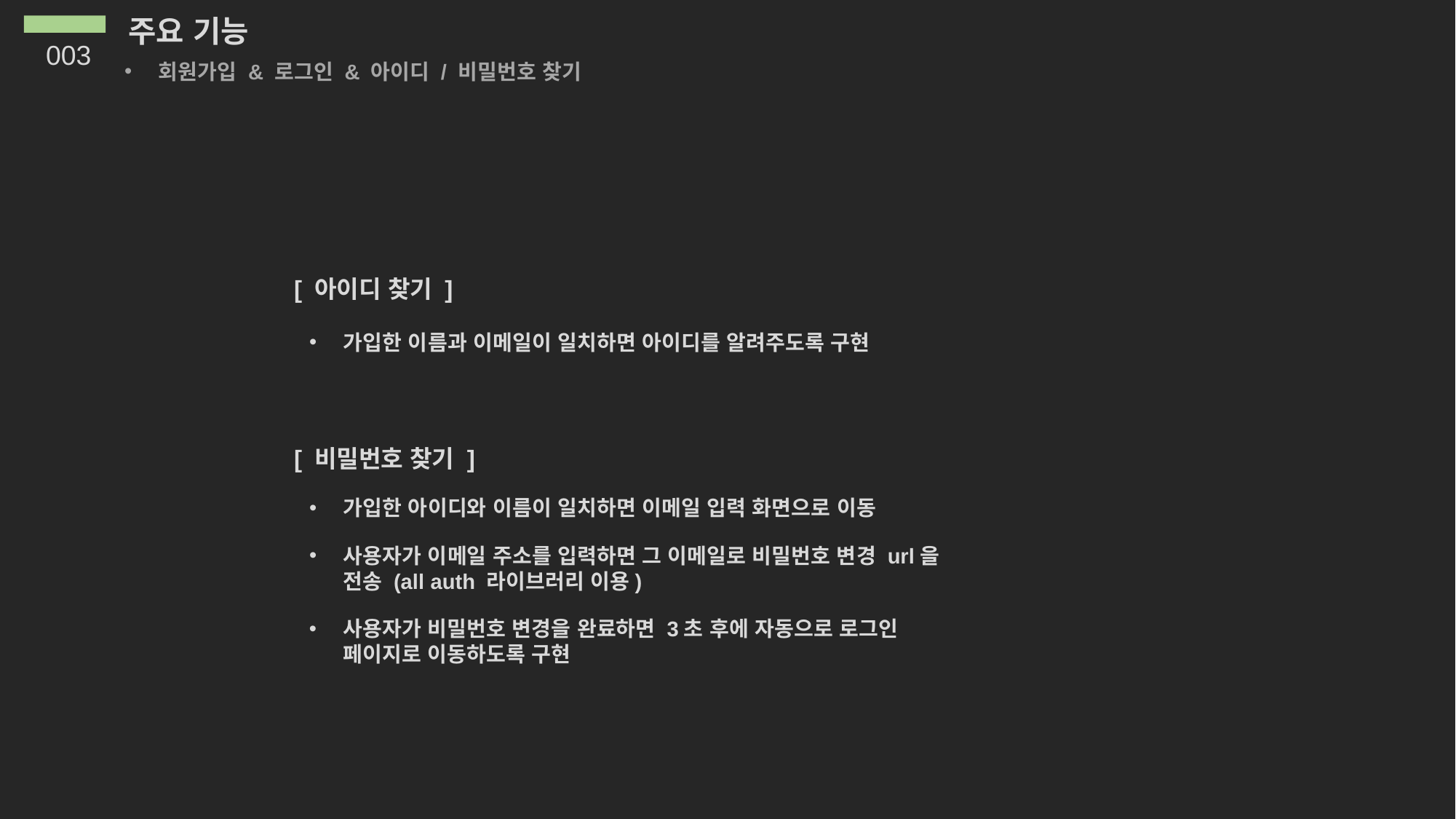

주요 기능

003
회원가입 & 로그인 & 아이디 / 비밀번호 찾기
[ 아이디 찾기 ]
가입한 이름과 이메일이 일치하면 아이디를 알려주도록 구현
[ 비밀번호 찾기 ]
가입한 아이디와 이름이 일치하면 이메일 입력 화면으로 이동
사용자가 이메일 주소를 입력하면 그 이메일로 비밀번호 변경 url을 전송 (all auth 라이브러리 이용)
사용자가 비밀번호 변경을 완료하면 3초 후에 자동으로 로그인 페이지로 이동하도록 구현